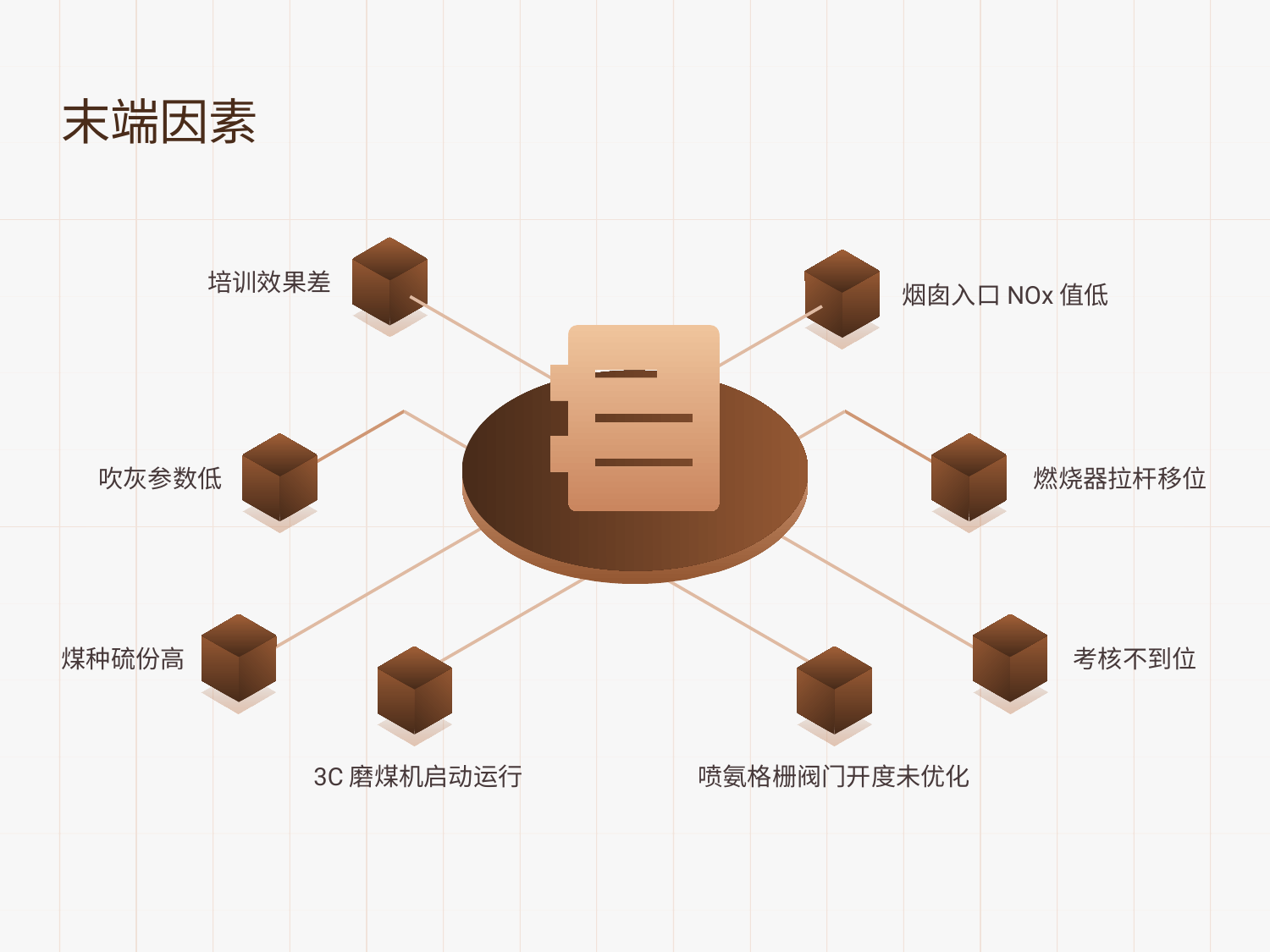

末端因素

培训效果差

烟囱入口NOx值低

吹灰参数低
燃烧器拉杆移位

 煤种硫份高
考核不到位

3C磨煤机启动运行
喷氨格栅阀门开度未优化